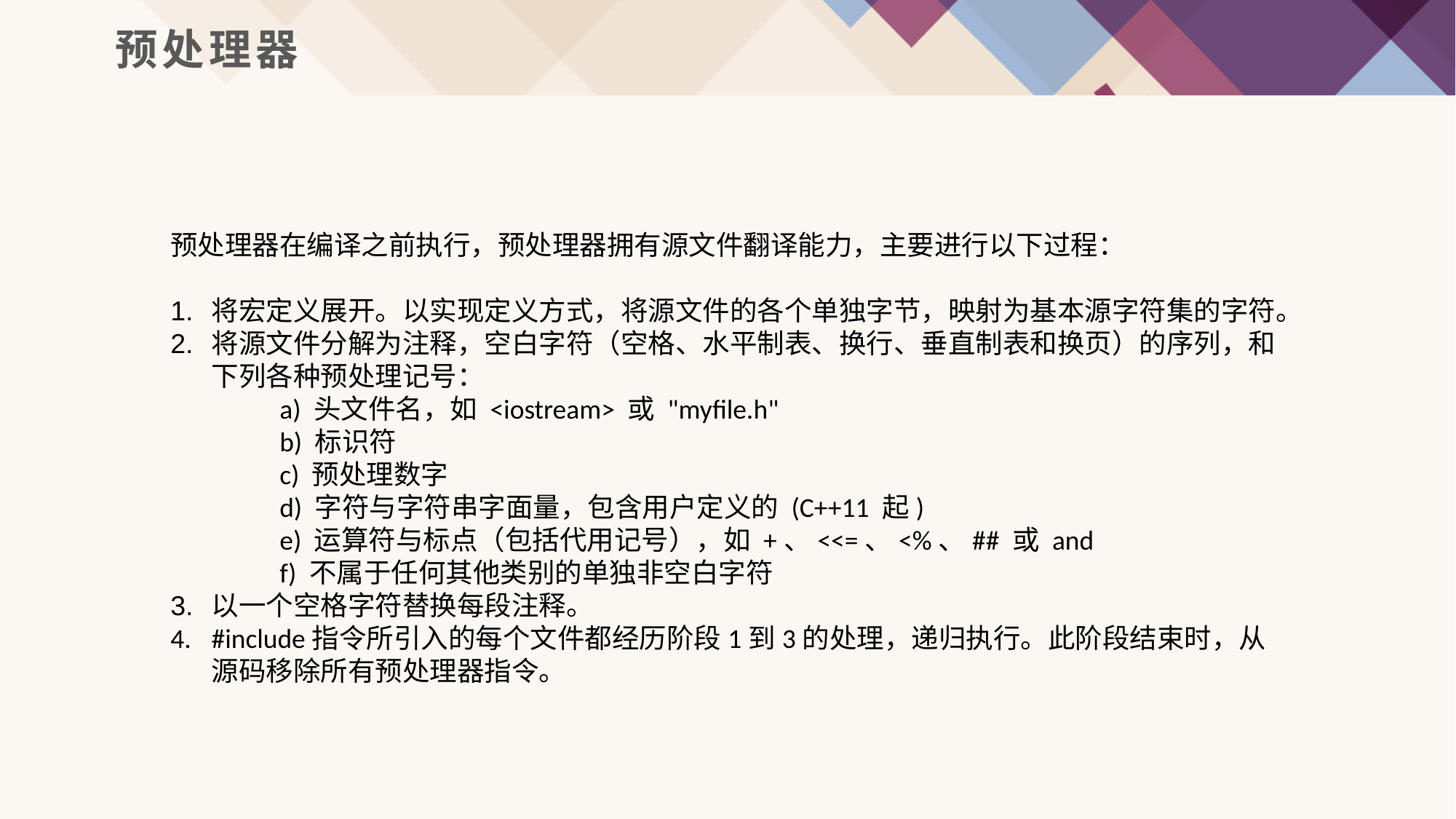

预处理器
预处理器在编译之前执行，预处理器拥有源文件翻译能力，主要进行以下过程：

将宏定义展开。以实现定义方式，将源文件的各个单独字节，映射为基本源字符集的字符。
将源文件分解为注释，空白字符（空格、水平制表、换行、垂直制表和换页）的序列，和下列各种预处理记号：
a) 头文件名，如 <iostream> 或 "myfile.h"
b) 标识符
c) 预处理数字
d) 字符与字符串字面量，包含用户定义的 (C++11 起)
e) 运算符与标点（包括代用记号），如 +、<<=、<%、## 或 and
f) 不属于任何其他类别的单独非空白字符
以一个空格字符替换每段注释。
#include指令所引入的每个文件都经历阶段1到3的处理，递归执行。此阶段结束时，从源码移除所有预处理器指令。